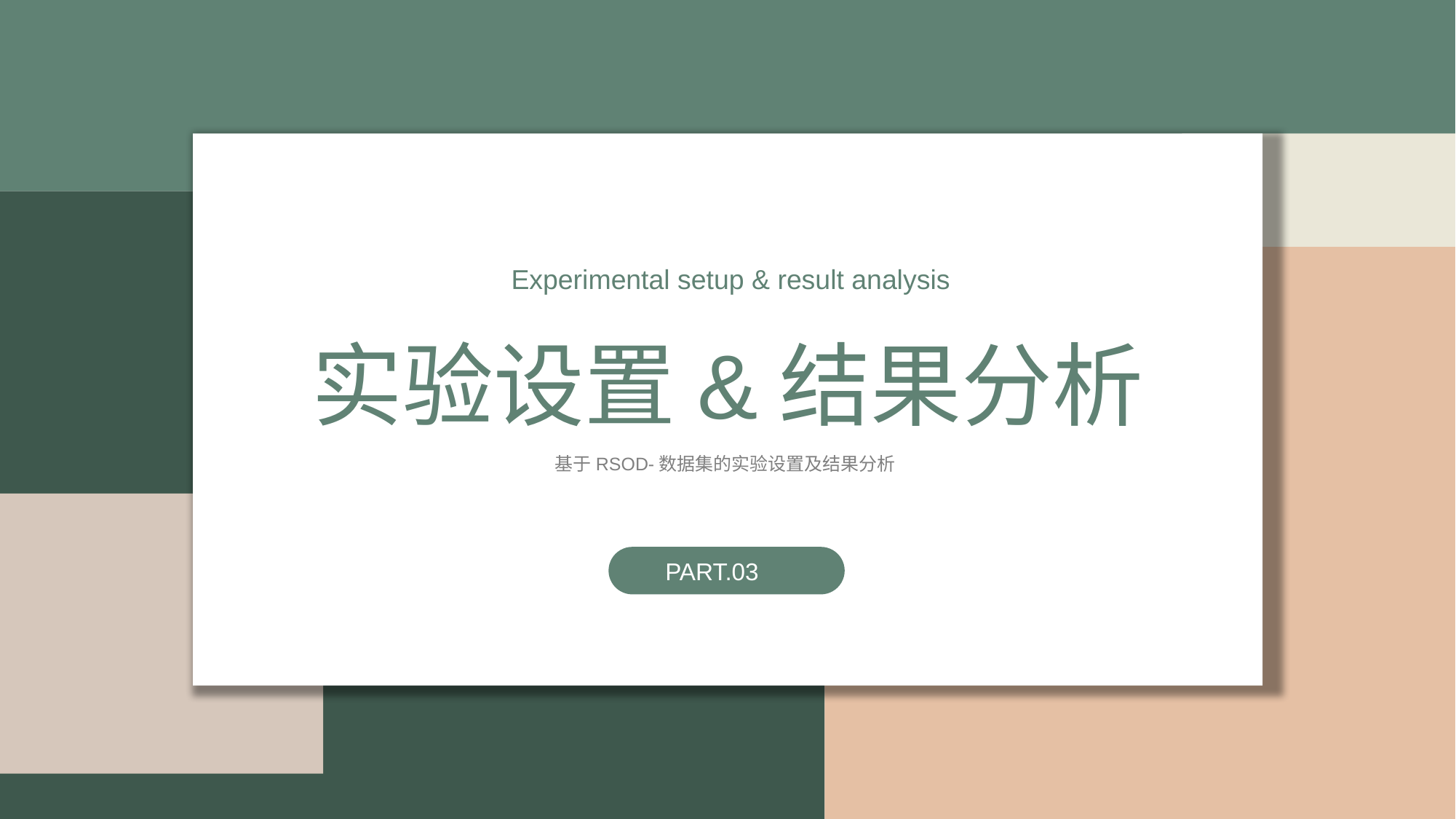

Experimental setup & result analysis

实验设置&结果分析
基于RSOD-数据集的实验设置及结果分析

PART.03